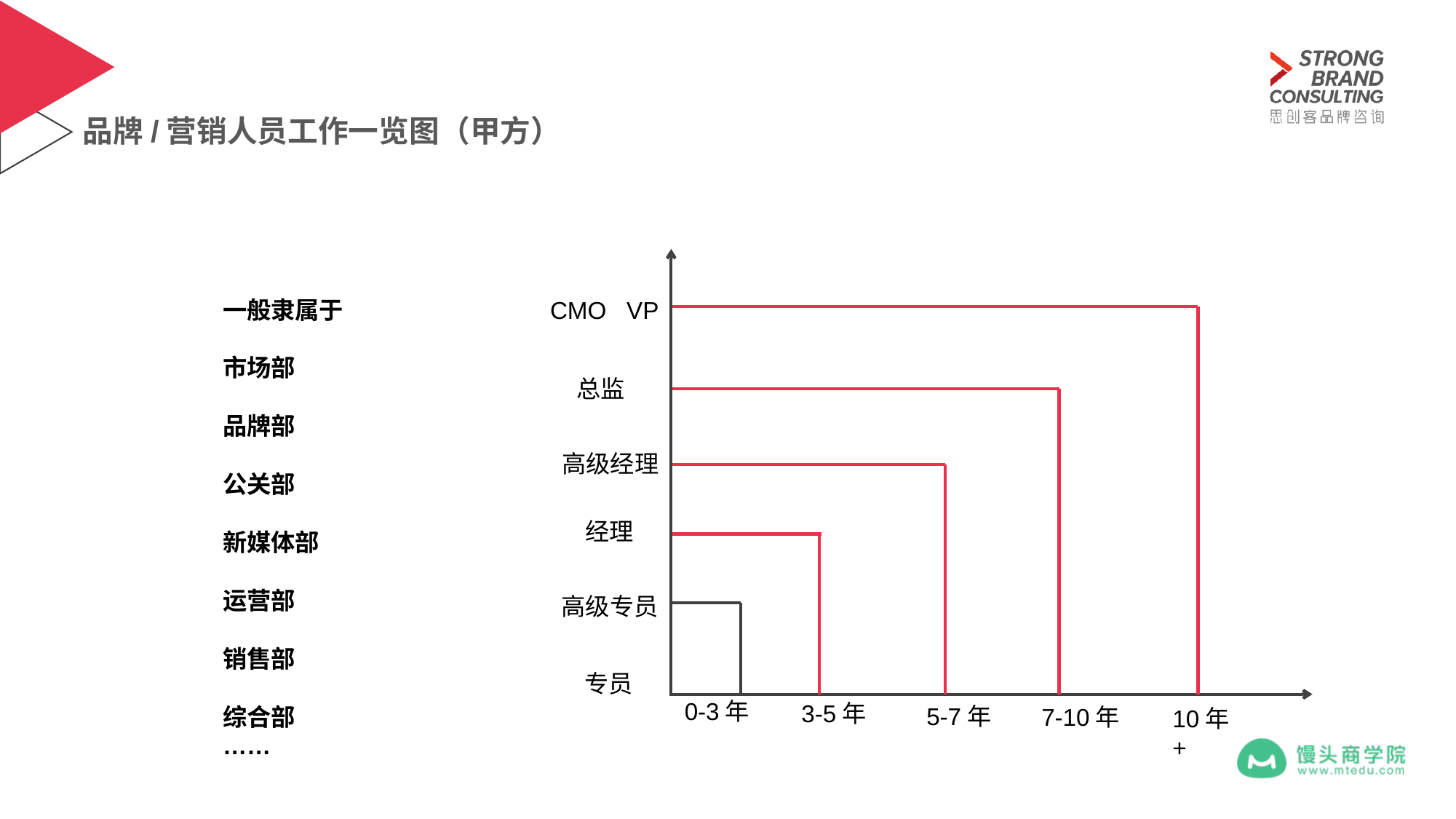

品牌/营销人员工作一览图（甲方）
CMO   VP
总监
高级经理
经理
高级专员
专员
0-3年
3-5年
5-7年
7-10年
10年+
一般隶属于

市场部

品牌部

公关部

新媒体部

运营部

销售部

综合部
……